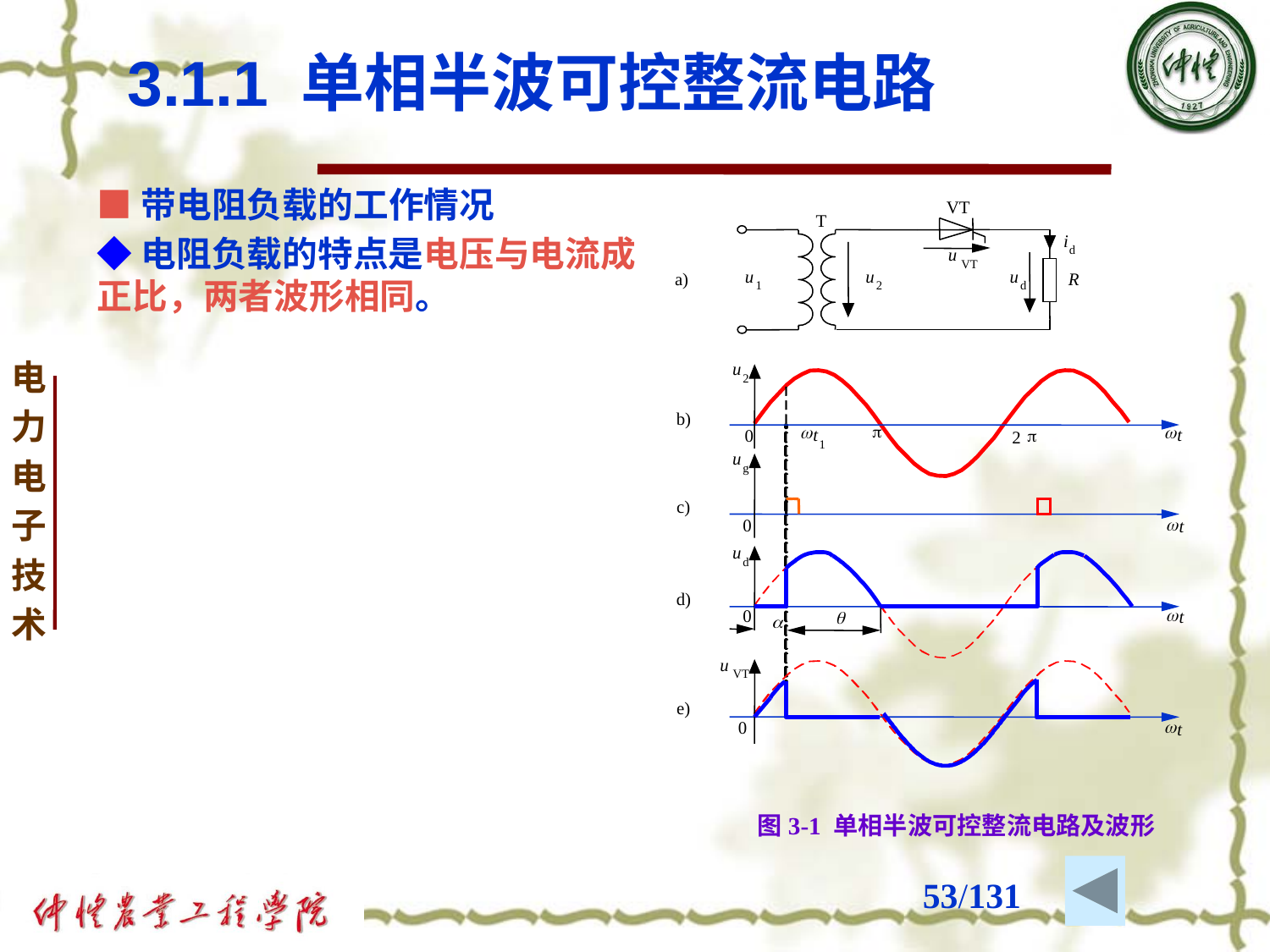

3.1.1 单相半波可控整流电路
■带电阻负载的工作情况
◆电阻负载的特点是电压与电流成正比，两者波形相同。

VT
T

i

d

u

VT

u
u
u
a)
R
1
2
d

u

2

b)

π
ω
ω
t
t
π

0
2
1
u

g

c)

ω

0
t
u

d

d)

ω
0
t

θ
α

u

VT

e)

ω

0
t
图3-1 单相半波可控整流电路及波形

# 53/131